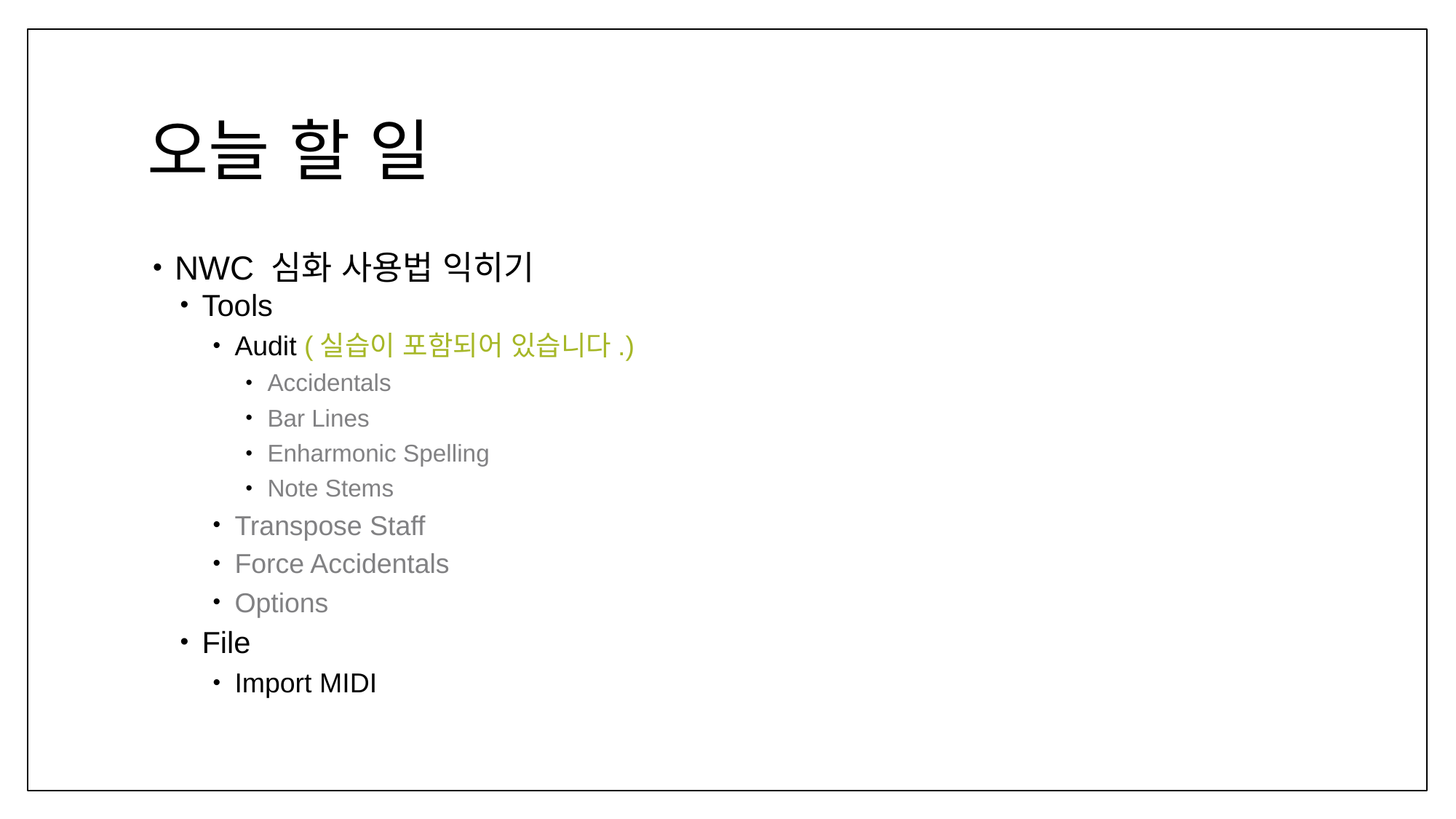

# 오늘 할 일
NWC 심화 사용법 익히기
Tools
Audit (실습이 포함되어 있습니다.)
Accidentals
Bar Lines
Enharmonic Spelling
Note Stems
Transpose Staff
Force Accidentals
Options
File
Import MIDI